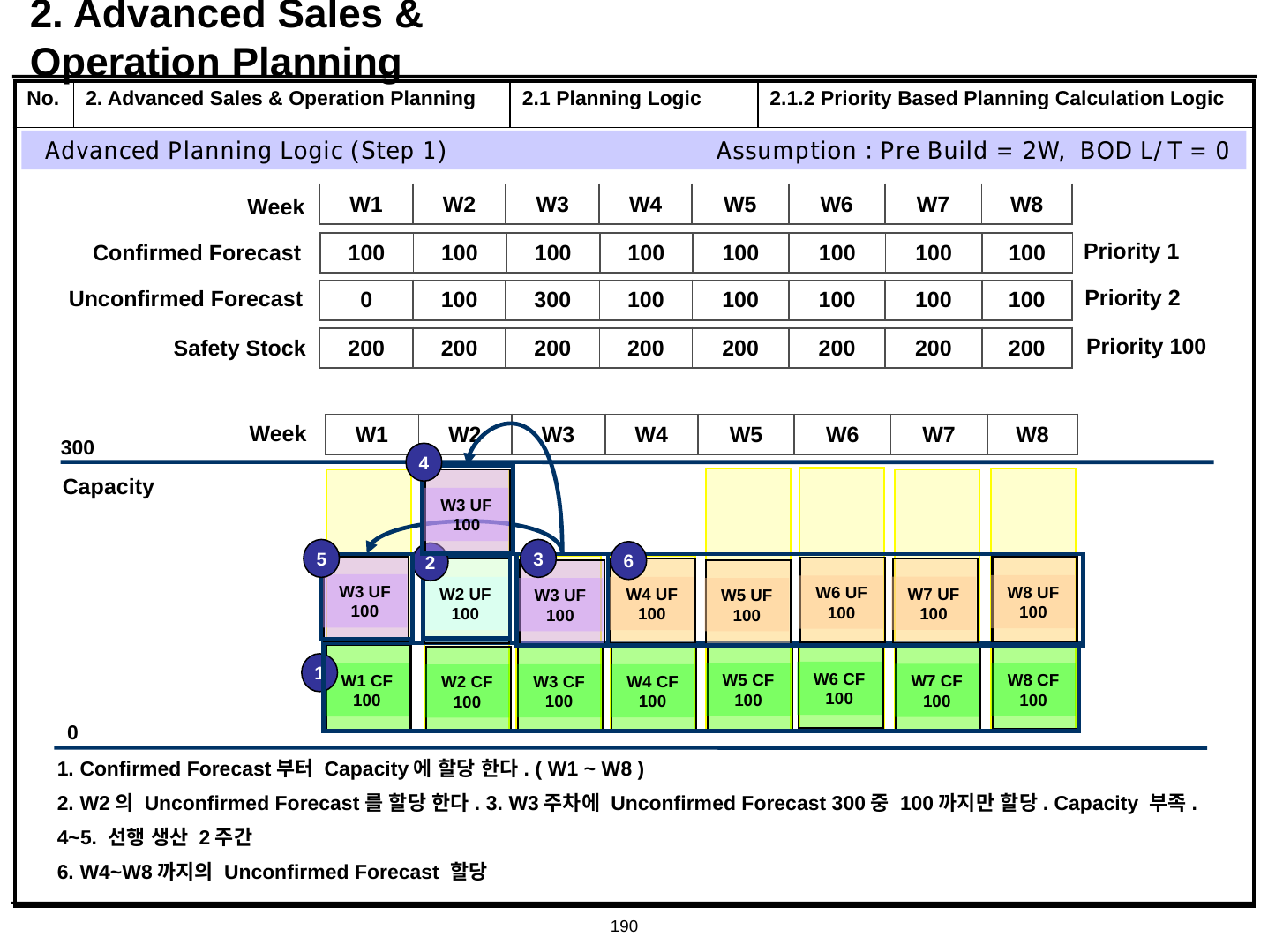

# 2. Advanced Sales & Operation Planning
| No. | 2. Advanced Sales & Operation Planning | 2.1 Planning Logic | 2.1.2 Priority Based Planning Calculation Logic |
| --- | --- | --- | --- |
|  |  |  |  |
Advanced Planning Logic (Step 1)                                      Assumption : Pre Build = 2W,  BOD L/T = 0
| W1 | W2 | W3 | W4 | W5 | W6 | W7 | W8 |
| --- | --- | --- | --- | --- | --- | --- | --- |
Week
Priority 1
Confirmed Forecast
| 100 | 100 | 100 | 100 | 100 | 100 | 100 | 100 |
| --- | --- | --- | --- | --- | --- | --- | --- |
Priority 2
Unconfirmed Forecast
| 0 | 100 | 300 | 100 | 100 | 100 | 100 | 100 |
| --- | --- | --- | --- | --- | --- | --- | --- |
Priority 100
Safety Stock
| 200 | 200 | 200 | 200 | 200 | 200 | 200 | 200 |
| --- | --- | --- | --- | --- | --- | --- | --- |
Week
| W1 | W2 | W3 | W4 | W5 | W6 | W7 | W8 |
| --- | --- | --- | --- | --- | --- | --- | --- |
300
4

W3 UF 100

Capacity

5

W3 UF 100
3

W3 UF 100
6

W8 UF 100

W6 UF 100

W7 UF 100

W4 UF 100

W5 UF 100
2

W2 UF 100

W6 CF 100

W8 CF 100

W5 CF 100

W1 CF 100

W7 CF 100

W3 CF 100

W4 CF 100

W2 CF 100
1
0

1. Confirmed Forecast부터 Capacity에 할당 한다. ( W1 ~ W8 )
2. W2의 Unconfirmed Forecast를 할당 한다. 3. W3주차에 Unconfirmed Forecast 300중 100까지만 할당. Capacity 부족.
4~5. 선행 생산 2주간
6. W4~W8까지의 Unconfirmed Forecast 할당
190